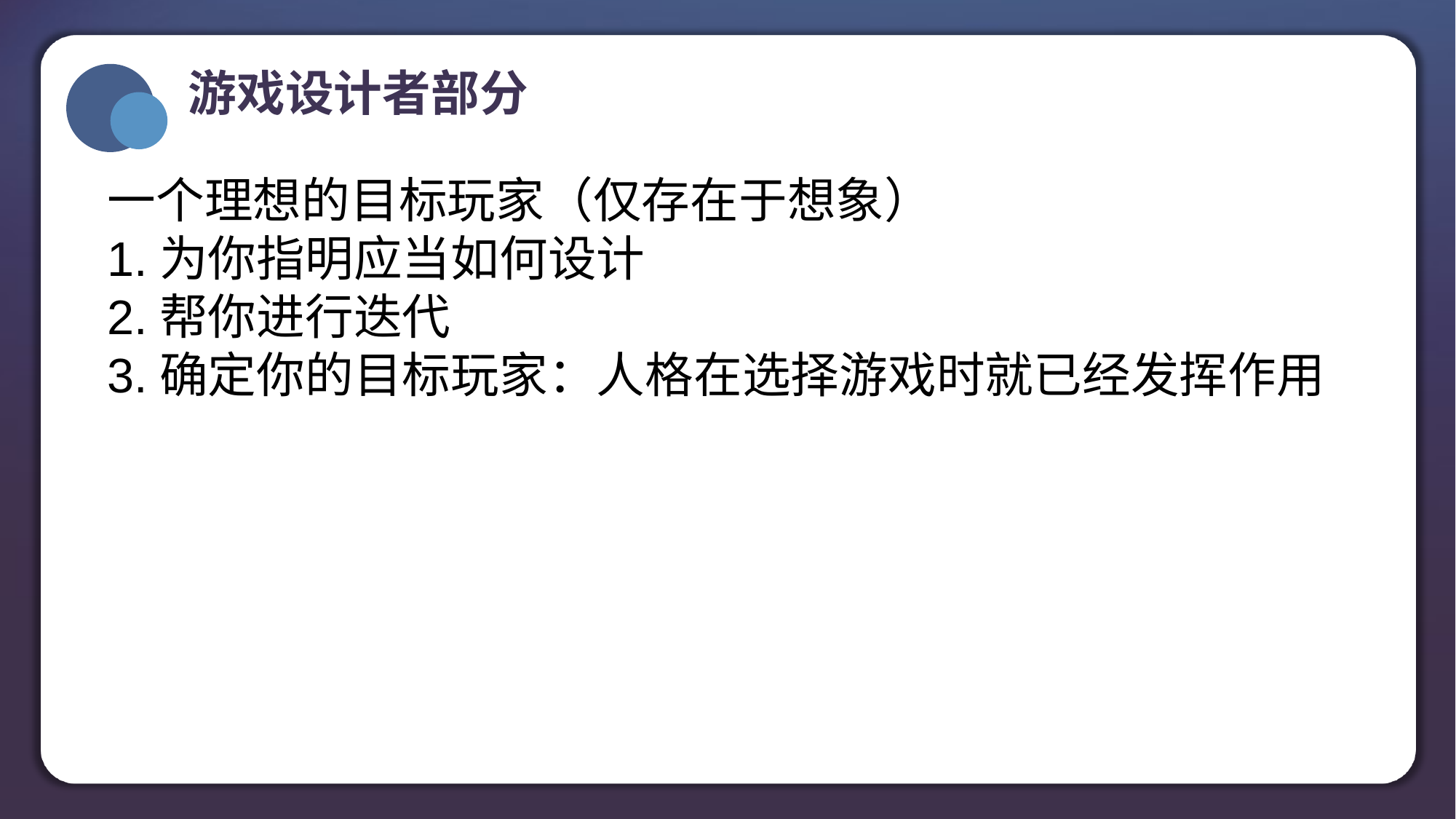

游戏设计者部分

一个理想的目标玩家（仅存在于想象）
1.为你指明应当如何设计
2.帮你进行迭代
3.确定你的目标玩家：人格在选择游戏时就已经发挥作用